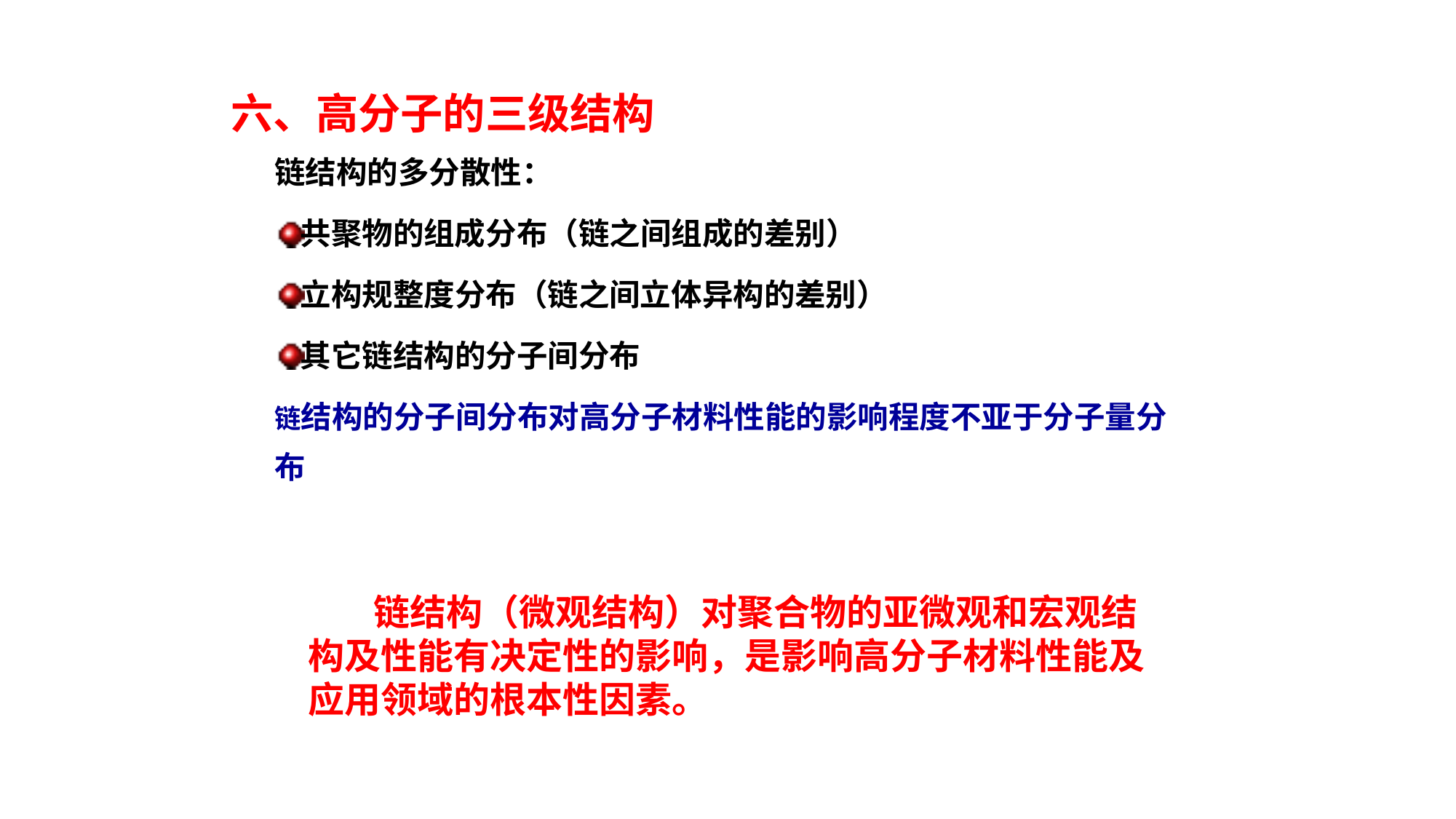

六、高分子的三级结构
链结构的多分散性：
共聚物的组成分布（链之间组成的差别）
立构规整度分布（链之间立体异构的差别）
其它链结构的分子间分布
链结构的分子间分布对高分子材料性能的影响程度不亚于分子量分布

       链结构（微观结构）对聚合物的亚微观和宏观结构及性能有决定性的影响，是影响高分子材料性能及应用领域的根本性因素。
83